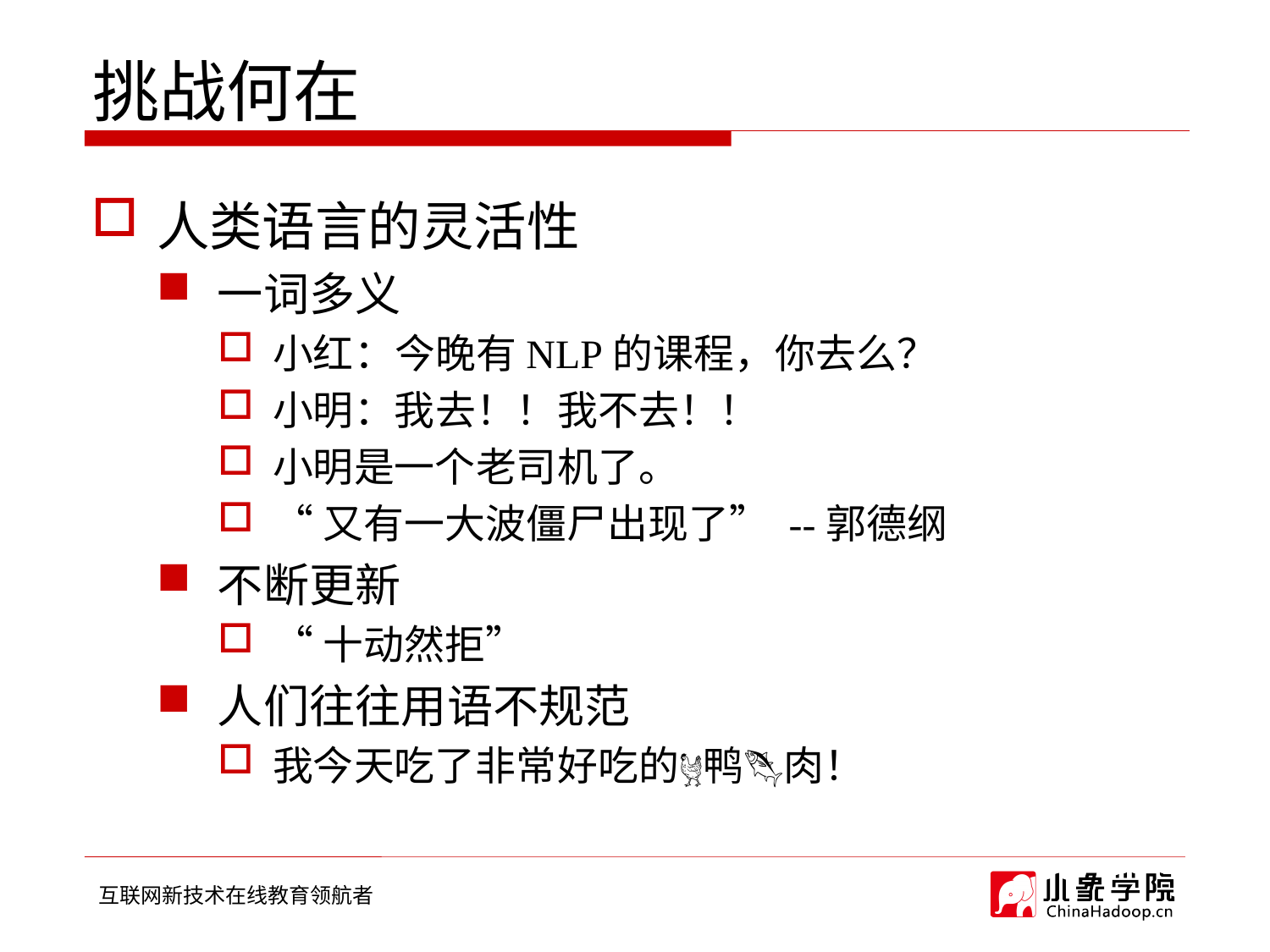

# 挑战何在
人类语言的灵活性
一词多义
小红：今晚有NLP的课程，你去么？
小明：我去！！我不去！！
小明是一个老司机了。
“又有一大波僵尸出现了” --郭德纲
不断更新
“十动然拒”
人们往往用语不规范
我今天吃了非常好吃的🐔鸭🐟肉！